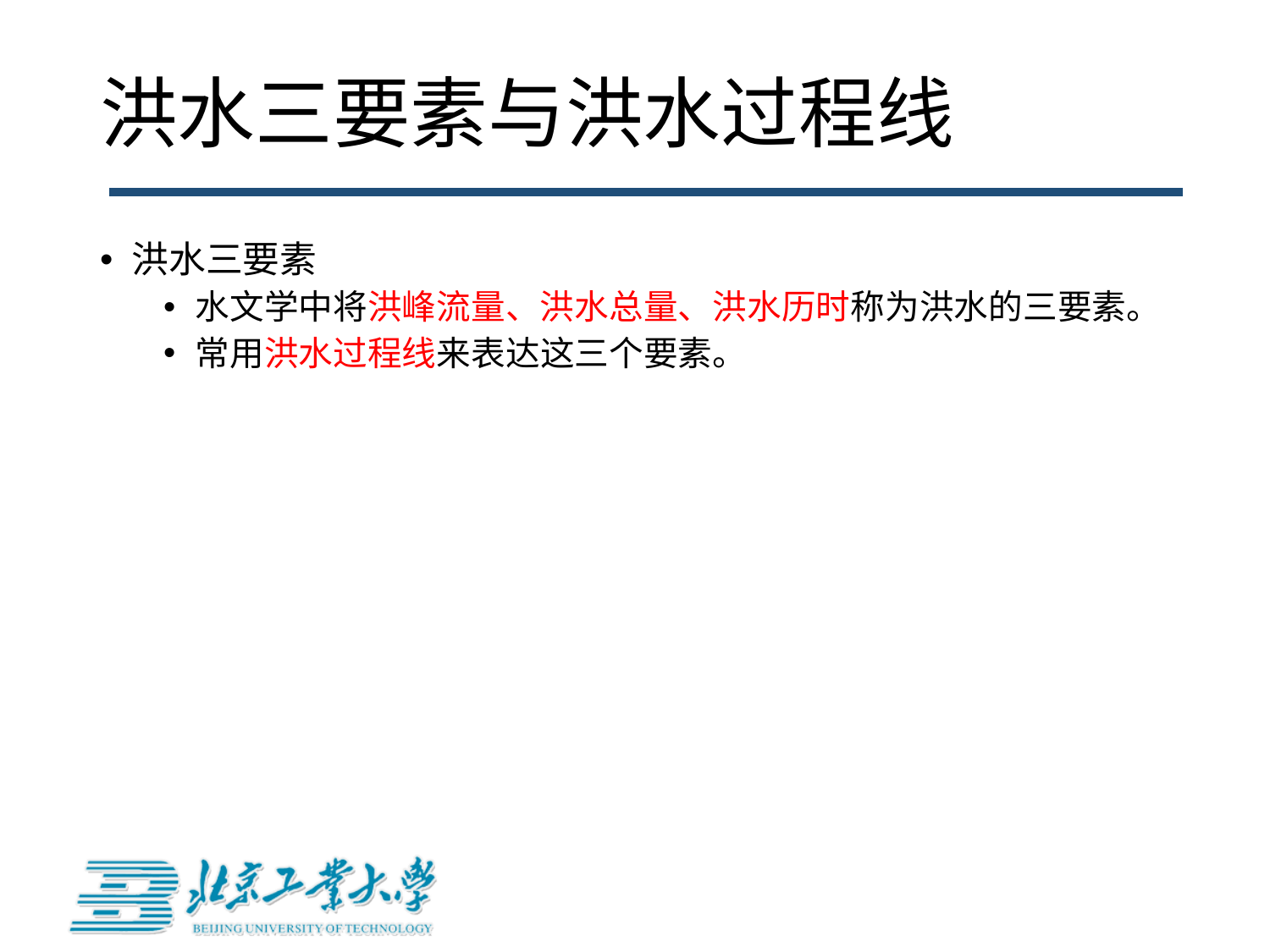

# 洪水三要素与洪水过程线
洪水三要素
水文学中将洪峰流量、洪水总量、洪水历时称为洪水的三要素。
常用洪水过程线来表达这三个要素。